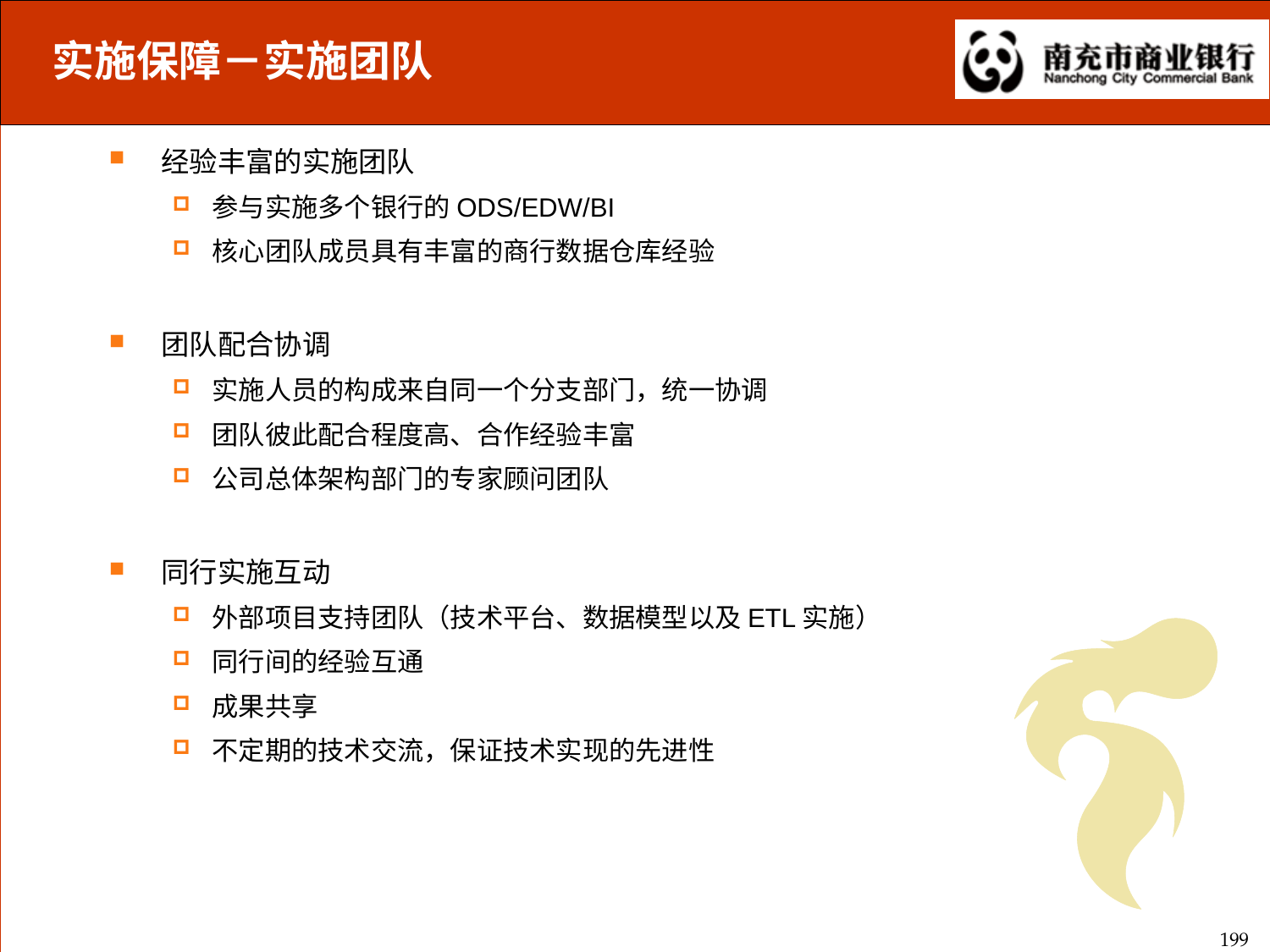

实施保障－实施团队
经验丰富的实施团队
参与实施多个银行的ODS/EDW/BI
核心团队成员具有丰富的商行数据仓库经验

团队配合协调
实施人员的构成来自同一个分支部门，统一协调
团队彼此配合程度高、合作经验丰富
公司总体架构部门的专家顾问团队

同行实施互动
外部项目支持团队（技术平台、数据模型以及ETL实施）
同行间的经验互通
成果共享
不定期的技术交流，保证技术实现的先进性
199